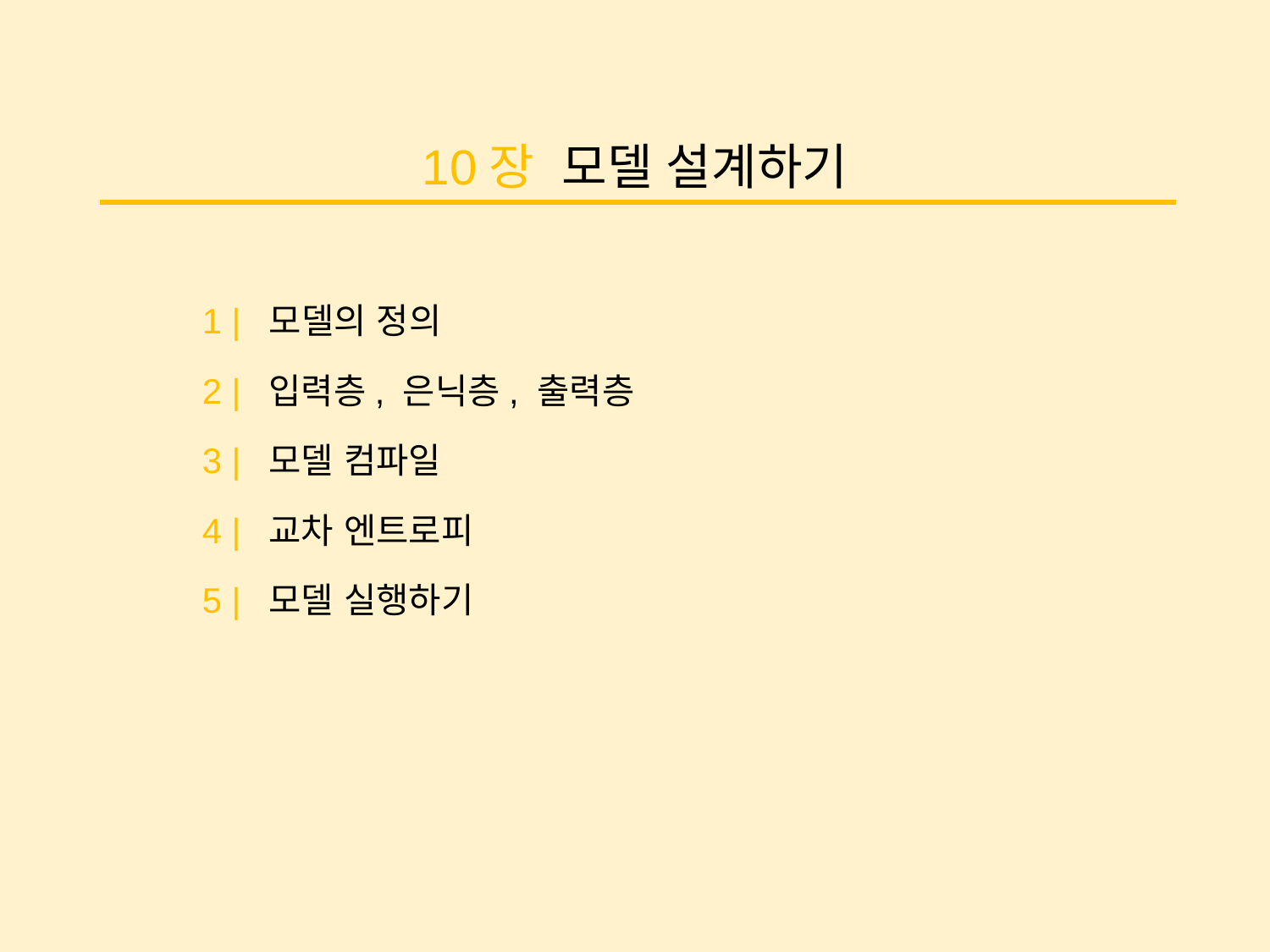

10장  모델 설계하기
1 |  모델의 정의
2 |  입력층, 은닉층, 출력층
3 |  모델 컴파일
4 |  교차 엔트로피
5 |  모델 실행하기